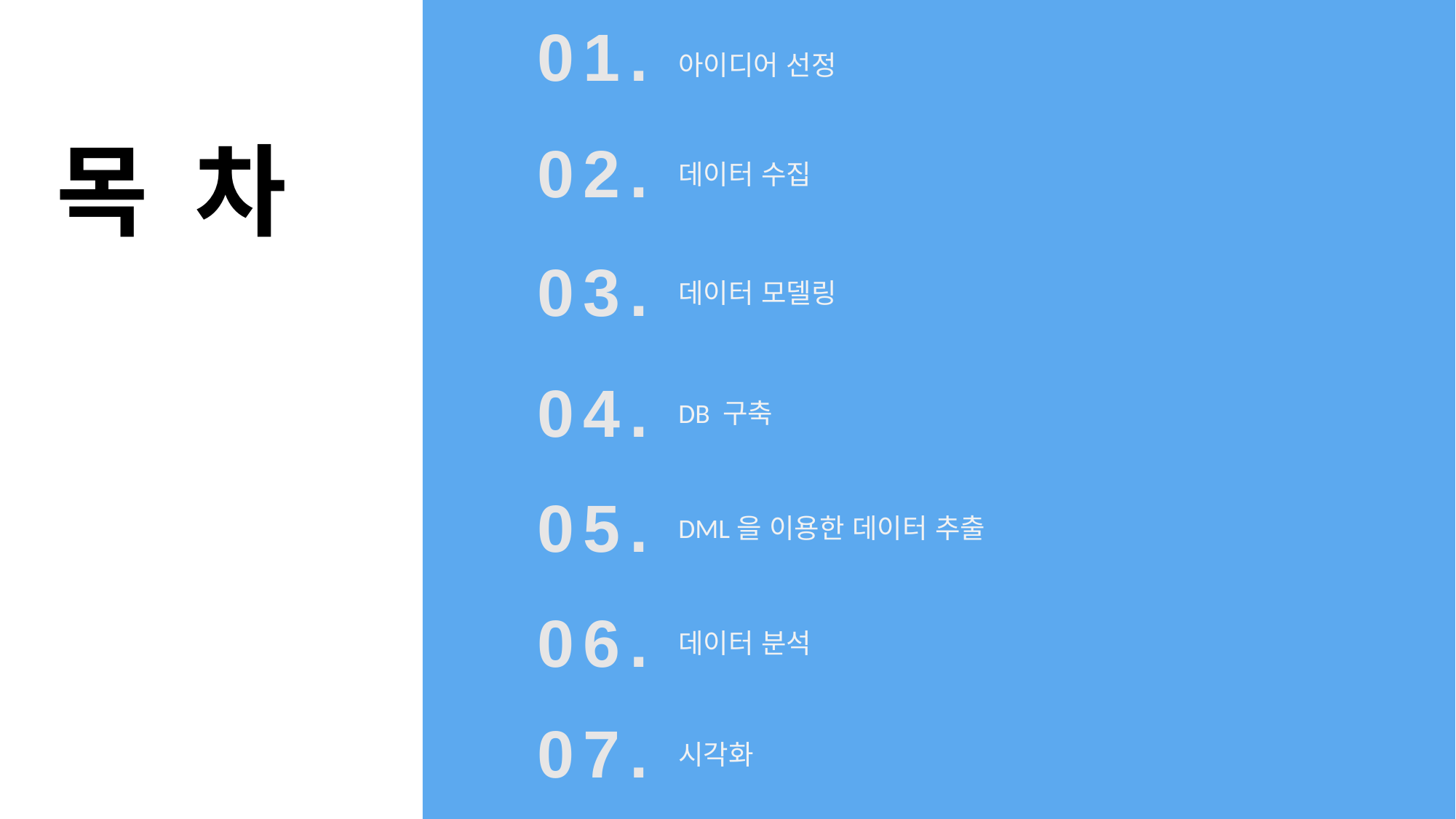

01.
아이디어 선정
목 차
02.
데이터 수집
03.
데이터 모델링
04.
DB 구축
05.
DML을 이용한 데이터 추출
06.
데이터 분석
07.
시각화